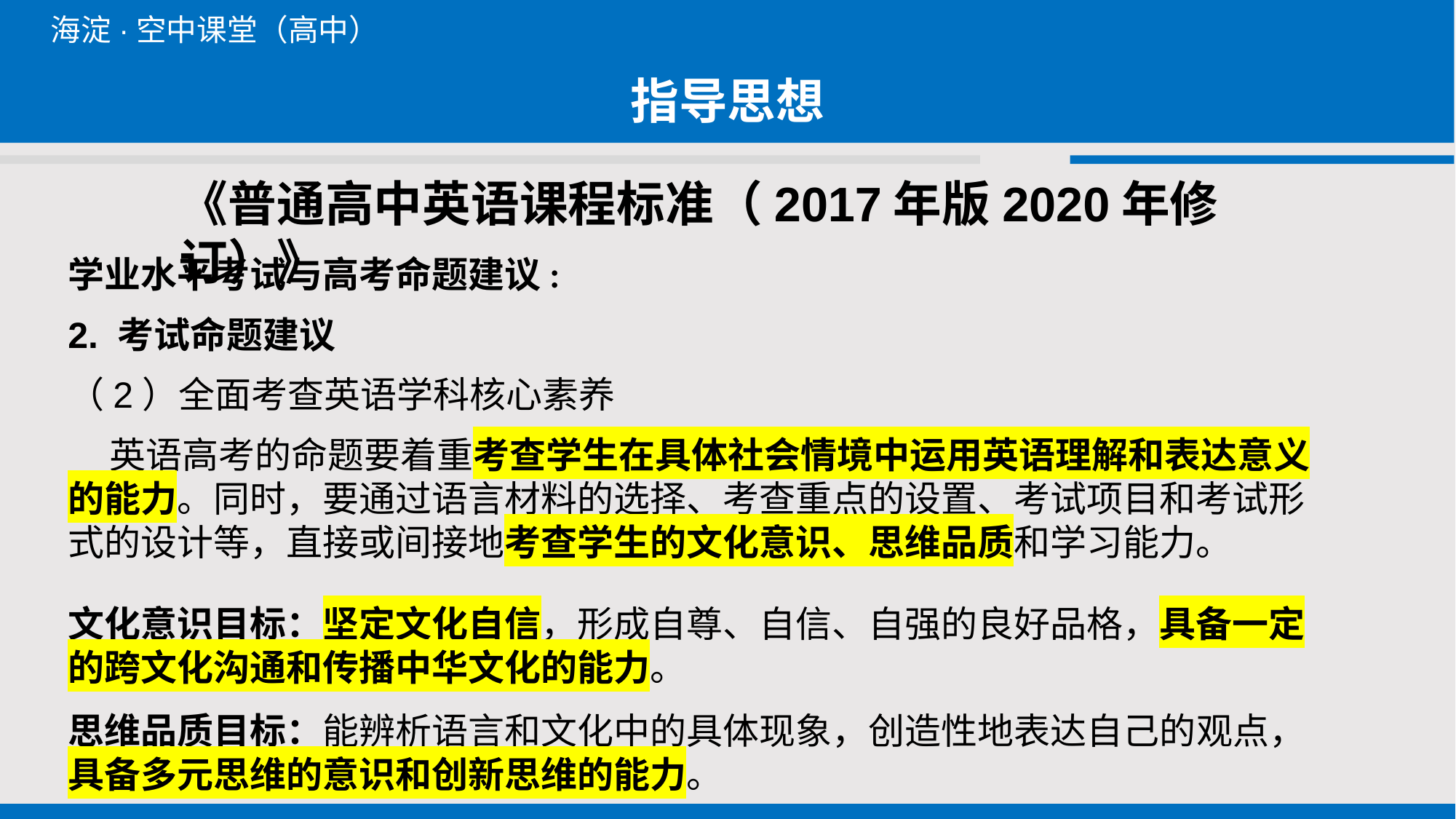

指导思想
《普通高中英语课程标准（2017年版2020年修订）》
学业水平考试与高考命题建议:
2. 考试命题建议
（2）全面考查英语学科核心素养
    英语高考的命题要着重考查学生在具体社会情境中运用英语理解和表达意义的能力。同时，要通过语言材料的选择、考查重点的设置、考试项目和考试形式的设计等，直接或间接地考查学生的文化意识、思维品质和学习能力。
文化意识目标：坚定文化自信，形成自尊、自信、自强的良好品格，具备一定的跨文化沟通和传播中华文化的能力。
思维品质目标：能辨析语言和文化中的具体现象，创造性地表达自己的观点，具备多元思维的意识和创新思维的能力。